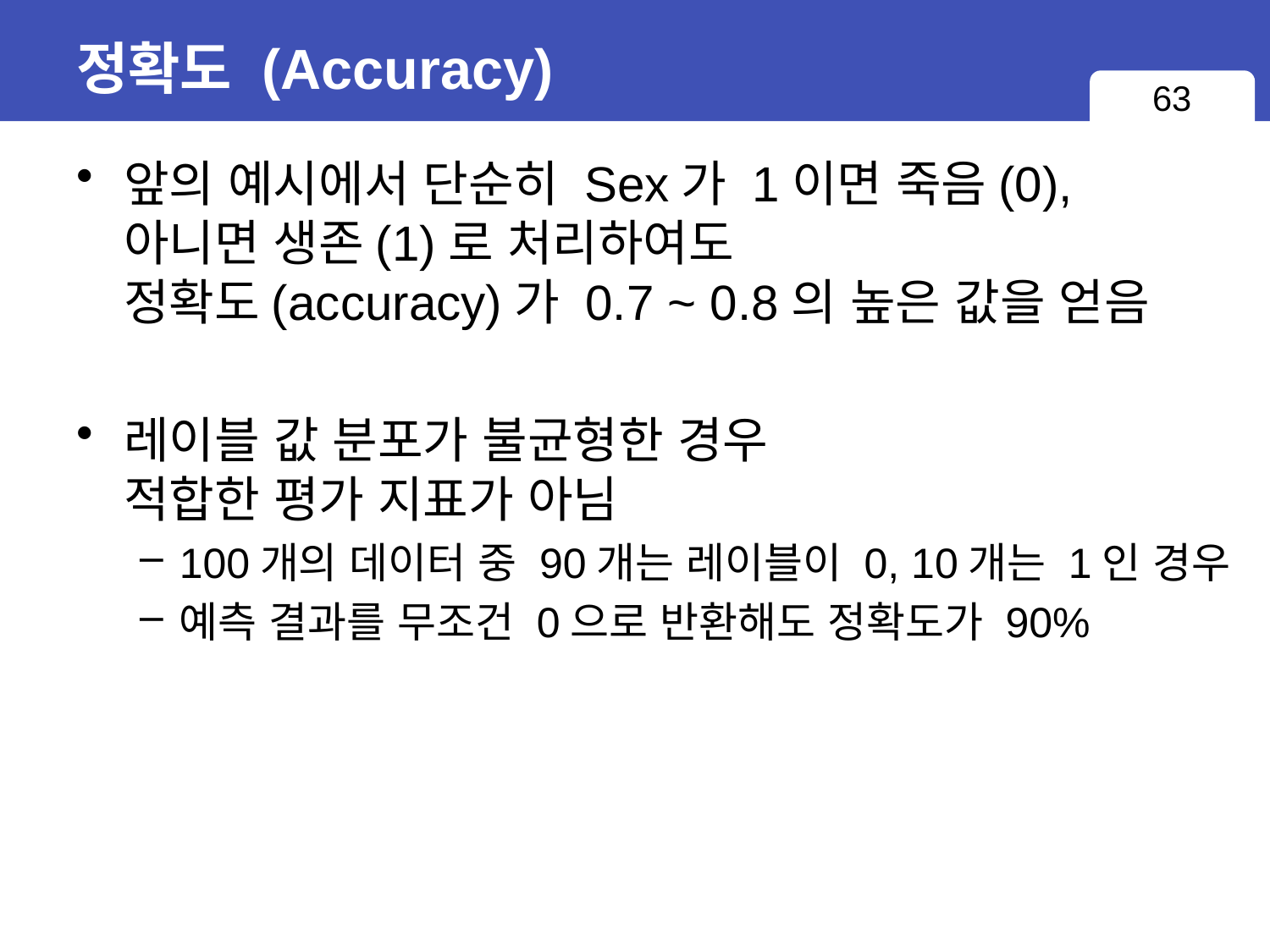

# 정확도 (Accuracy)
63
앞의 예시에서 단순히 Sex가 1이면 죽음(0),
아니면 생존(1)로 처리하여도
정확도(accuracy)가 0.7 ~ 0.8의 높은 값을 얻음

레이블 값 분포가 불균형한 경우
적합한 평가 지표가 아님
100개의 데이터 중 90개는 레이블이 0, 10개는 1인 경우
예측 결과를 무조건 0으로 반환해도 정확도가 90%